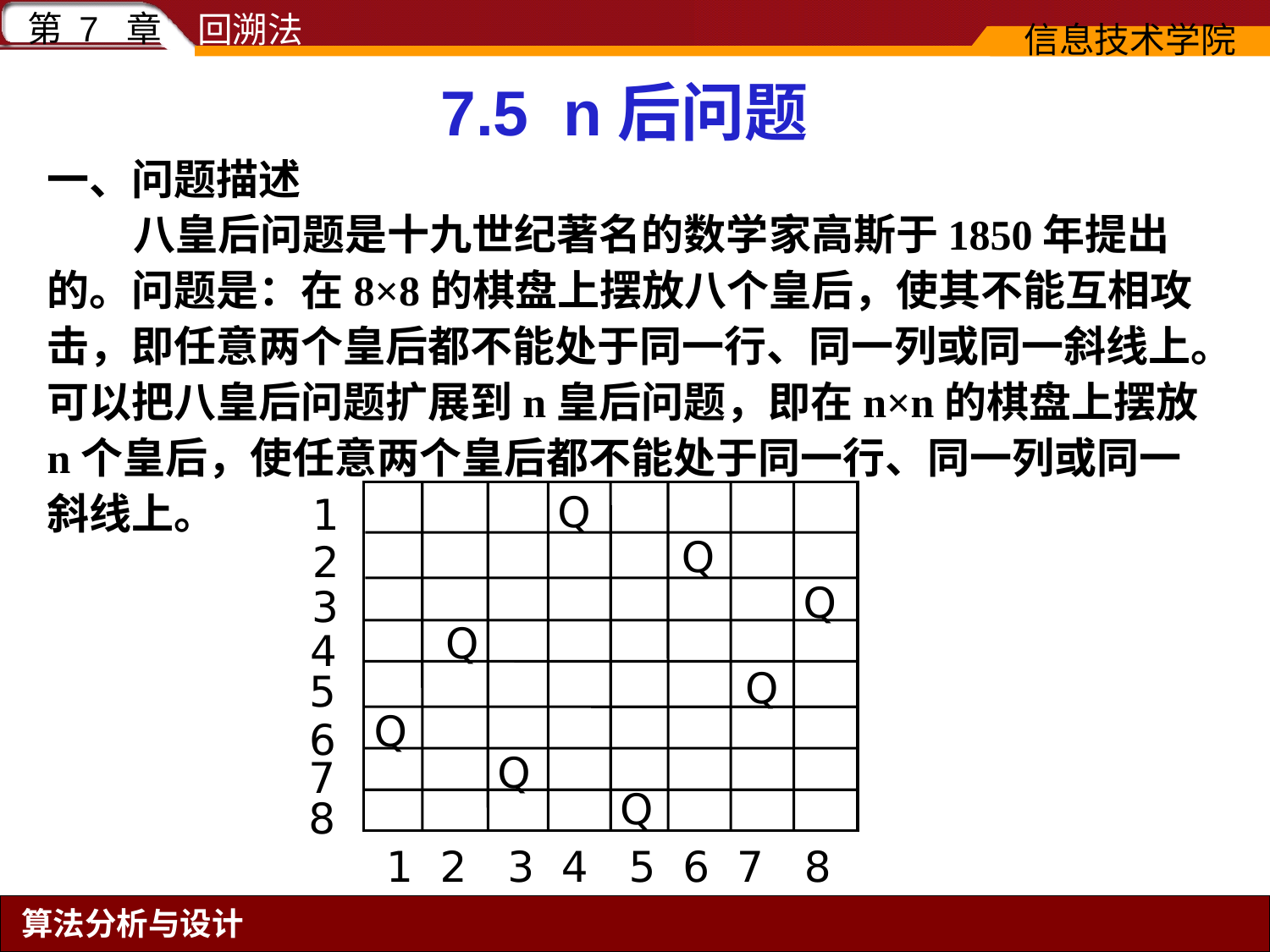

7.5  n后问题
一、问题描述
        八皇后问题是十九世纪著名的数学家高斯于1850年提出的。问题是：在8×8的棋盘上摆放八个皇后，使其不能互相攻击，即任意两个皇后都不能处于同一行、同一列或同一斜线上。可以把八皇后问题扩展到n皇后问题，即在n×n的棋盘上摆放n个皇后，使任意两个皇后都不能处于同一行、同一列或同一斜线上。
Q

1

Q
2

Q
3

Q
4

Q
5

Q
6

Q
7

Q
8

1  2   3  4   5  6  7   8